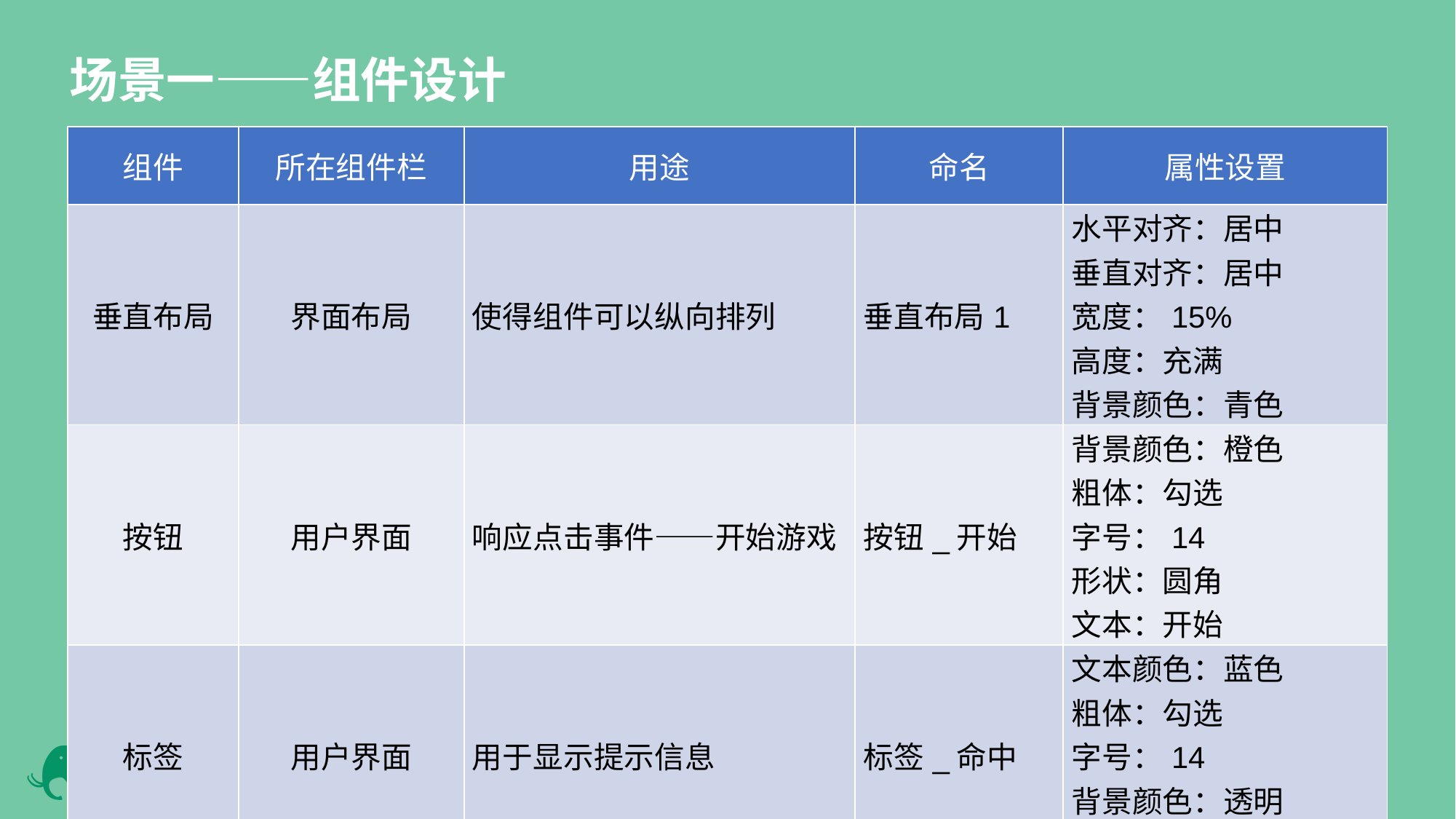

场景一——组件设计

| 组件 | 所在组件栏 | 用途 | 命名 | 属性设置 |
| --- | --- | --- | --- | --- |
| 垂直布局 | 界面布局 | 使得组件可以纵向排列 | 垂直布局1 | 水平对齐：居中 垂直对齐：居中 宽度：15% 高度：充满 背景颜色：青色 |
| 按钮 | 用户界面 | 响应点击事件——开始游戏 | 按钮\_开始 | 背景颜色：橙色 粗体：勾选 字号：14 形状：圆角 文本：开始 |
| 标签 | 用户界面 | 用于显示提示信息 | 标签\_命中 | 文本颜色：蓝色 粗体：勾选 字号：14 背景颜色：透明 文本：“命中：” |